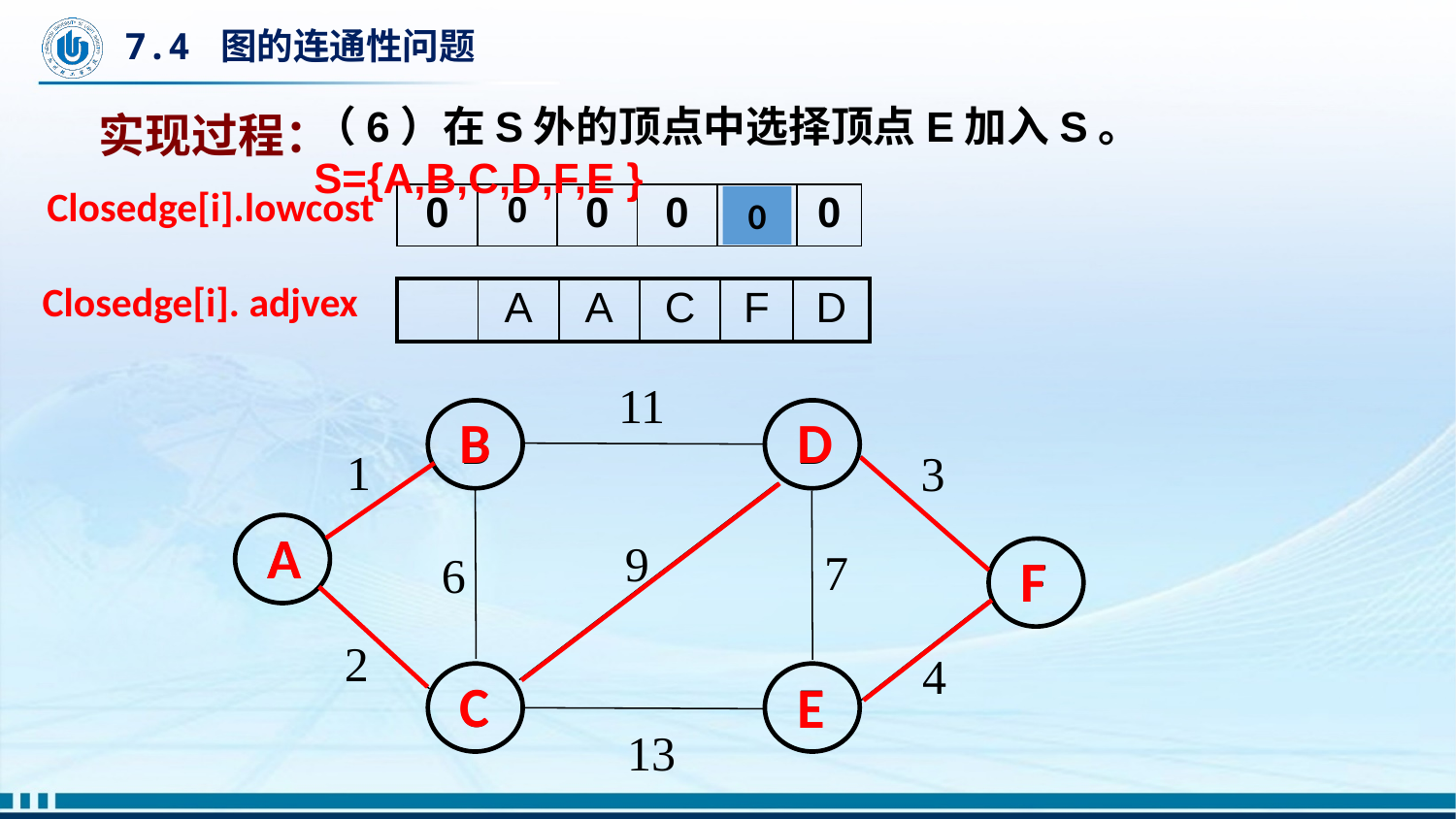

# 7.4 图的连通性问题
（6）在S外的顶点中选择顶点E加入S。 S={A,B,C,D,F,E }
实现过程：
Closedge[i].lowcost
| 0 | 0 | 0 | 0 | 4 | 0 |
| --- | --- | --- | --- | --- | --- |
0
Closedge[i]. adjvex
|  | A | A | C | F | D |
| --- | --- | --- | --- | --- | --- |
11

B

D
1

3

A
9

F
7
6

2
4

C

E

13
B
D

A
F

C
E